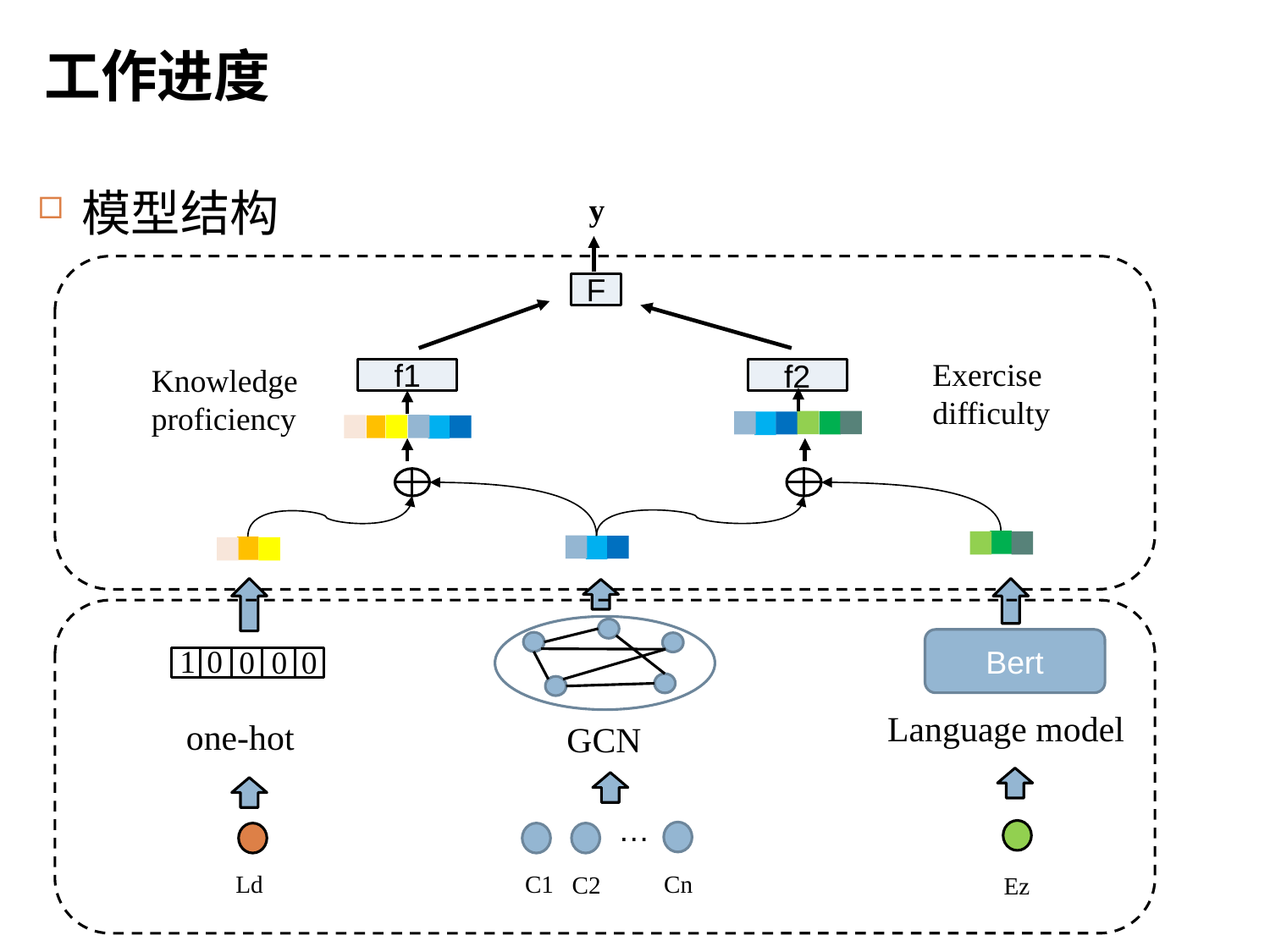

# 工作进度
28
模型结构

y

F
Exercise
difficulty
Knowledge proficiency
f1
f2

Bert

1
0
0
0
0

Language model
one-hot
GCN

…

Ld
Cn
C1
C2
Ez